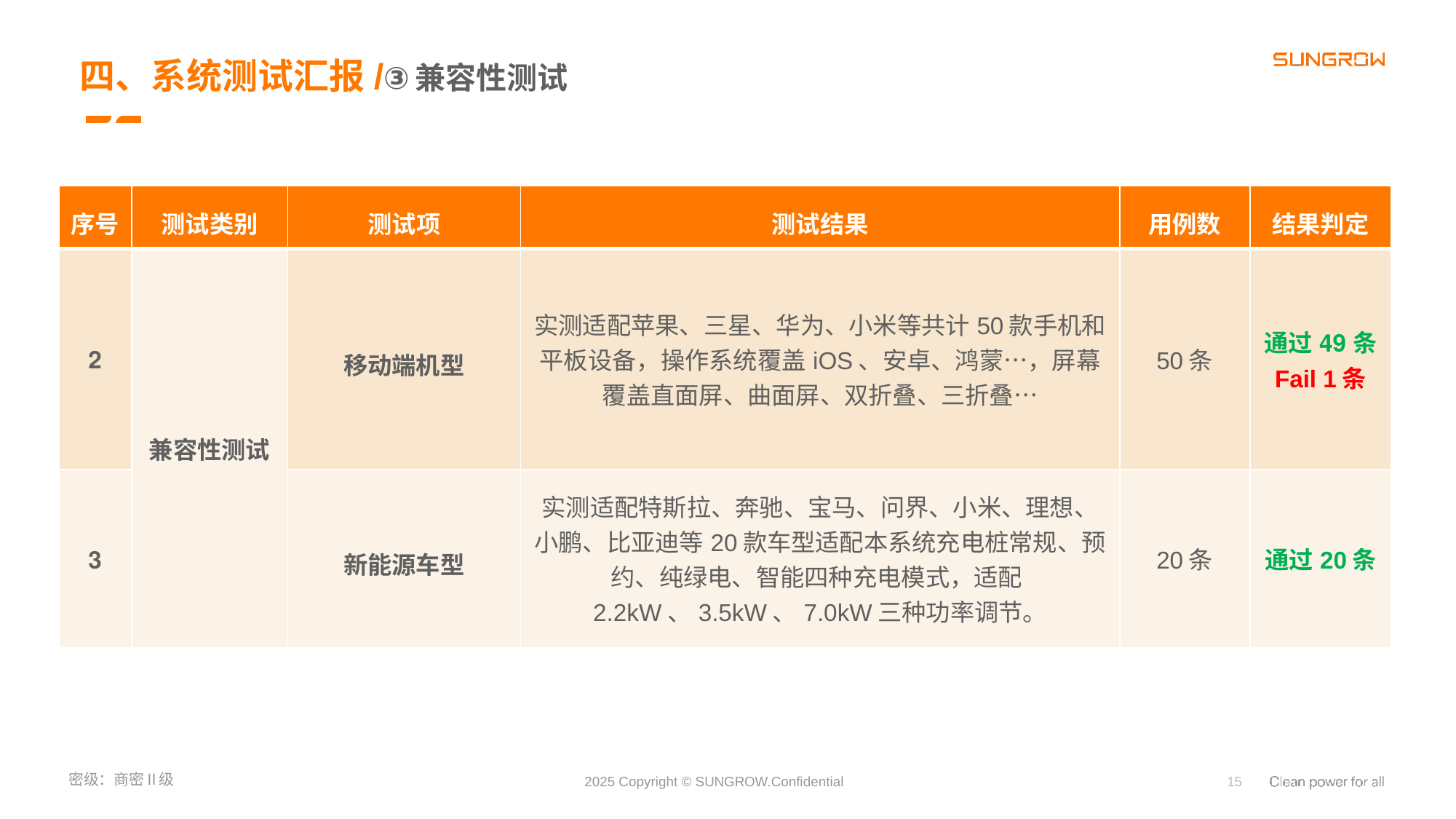

四、系统测试汇报/③兼容性测试
| 序号 | 测试类别 | 测试项 | 测试结果 | 用例数 | 结果判定 |
| --- | --- | --- | --- | --- | --- |
| 2 | 兼容性测试 | 移动端机型 | 实测适配苹果、三星、华为、小米等共计50款手机和平板设备，操作系统覆盖iOS、安卓、鸿蒙…，屏幕覆盖直面屏、曲面屏、双折叠、三折叠… | 50条 | 通过49条 Fail 1条 |
| 3 |  | 新能源车型 | 实测适配特斯拉、奔驰、宝马、问界、小米、理想、小鹏、比亚迪等20款车型适配本系统充电桩常规、预约、纯绿电、智能四种充电模式，适配2.2kW、3.5kW、7.0kW三种功率调节。 | 20条 | 通过20条 |
15